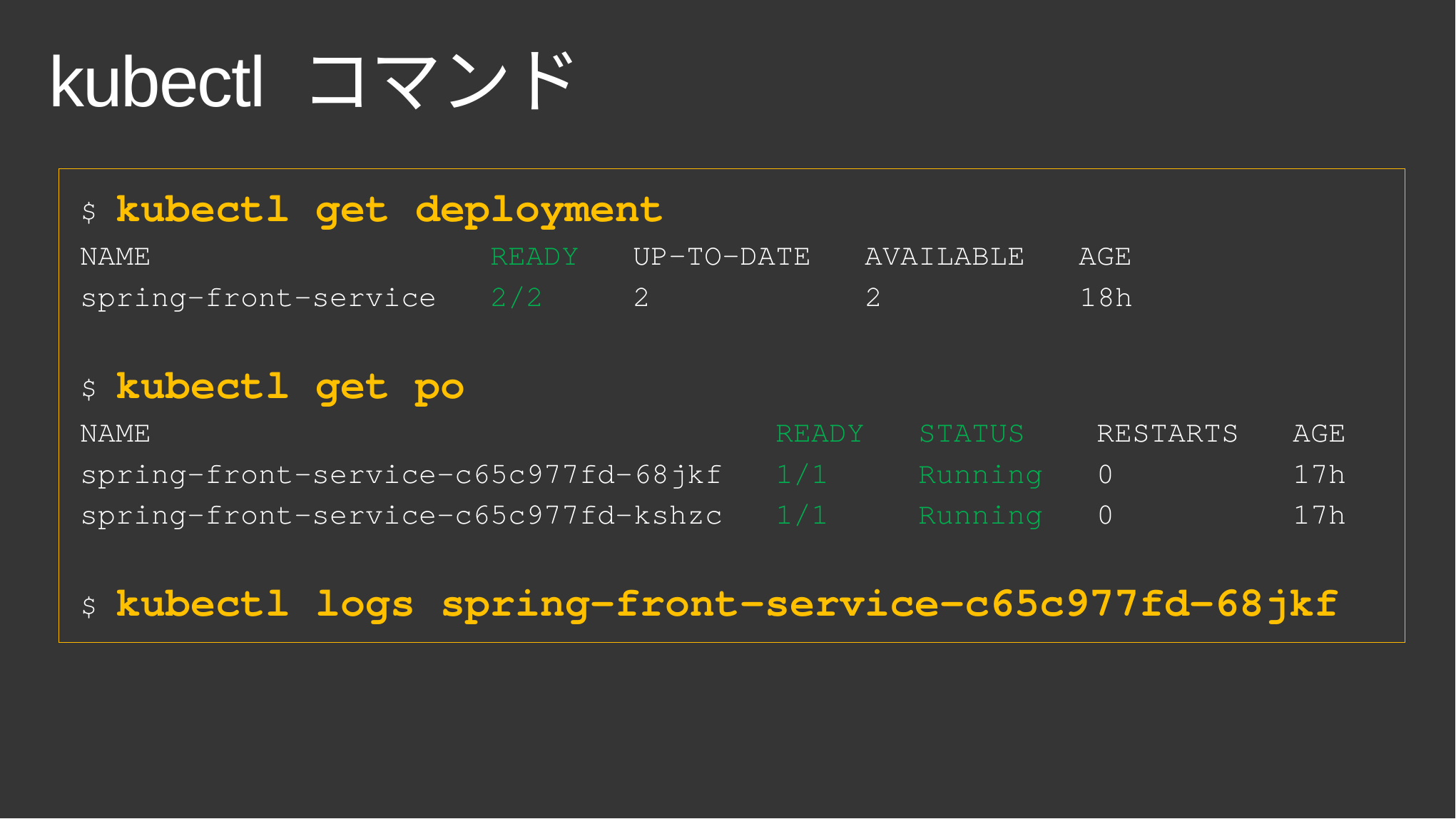

# kubectl コマンド
$ kubectl get deployment
NAME                   READY   UP-TO-DATE   AVAILABLE   AGE
spring-front-service   2/2     2            2           18h

$ kubectl get po
NAME                                   READY   STATUS    RESTARTS   AGE
spring-front-service-c65c977fd-68jkf   1/1     Running   0          17h
spring-front-service-c65c977fd-kshzc   1/1     Running   0          17h

$ kubectl logs spring-front-service-c65c977fd-68jkf